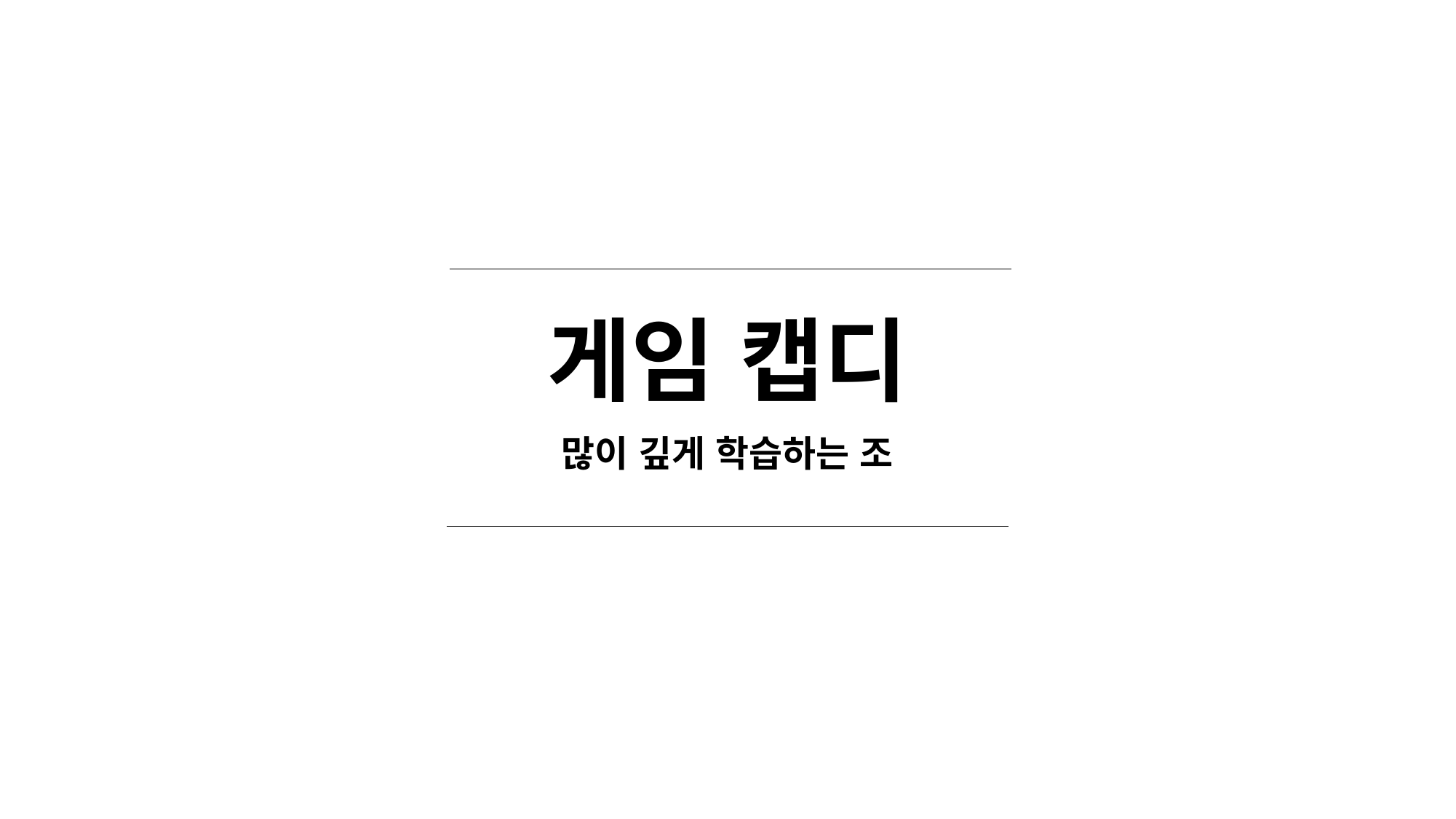

# 게임 캡디
많이 깊게 학습하는 조